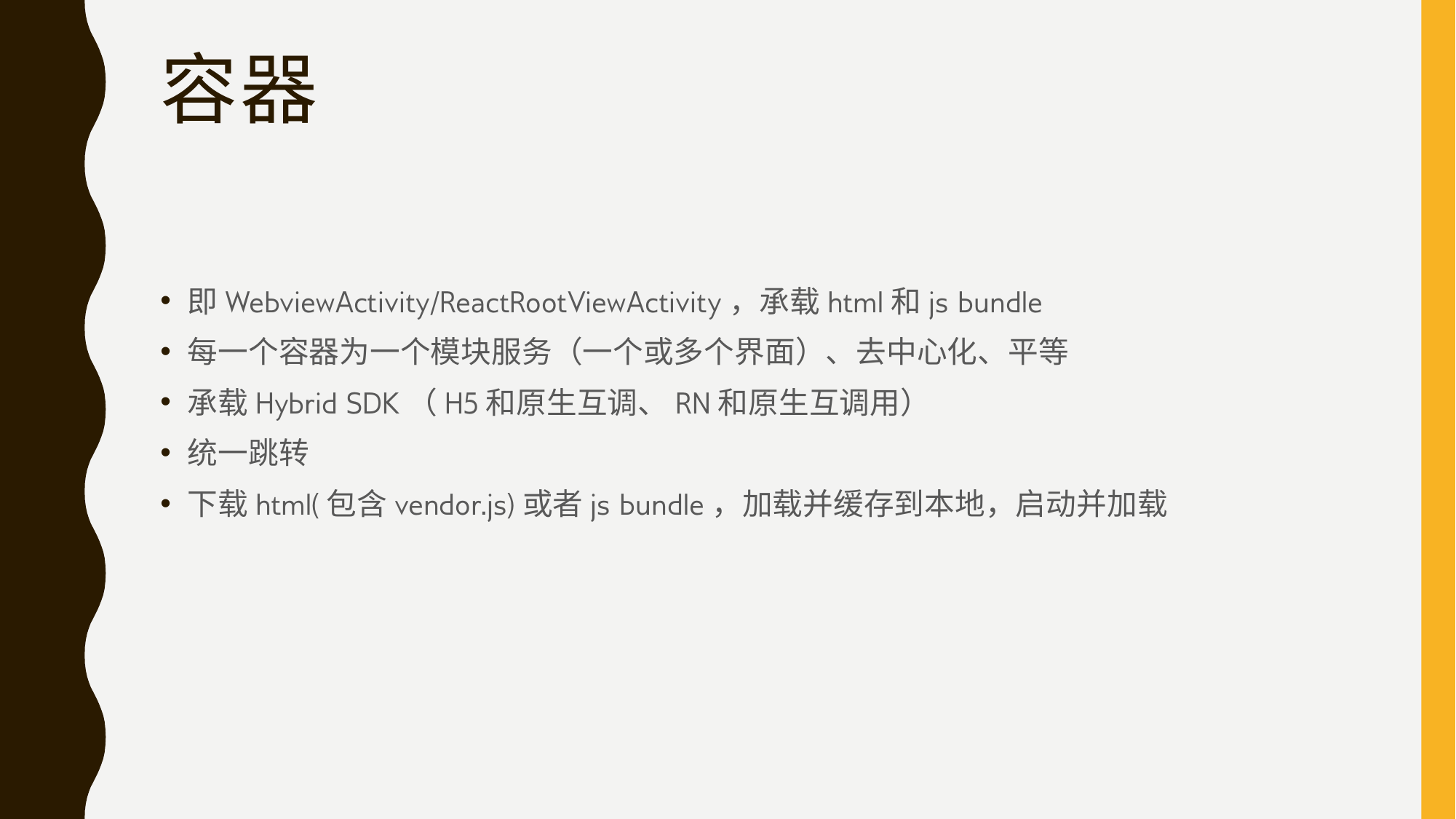

# 容器
即WebviewActivity/ReactRootViewActivity，承载html和js bundle
每一个容器为一个模块服务（一个或多个界面）、去中心化、平等
承载Hybrid SDK（H5和原生互调、RN和原生互调用）
统一跳转
下载html(包含vendor.js)或者js bundle，加载并缓存到本地，启动并加载